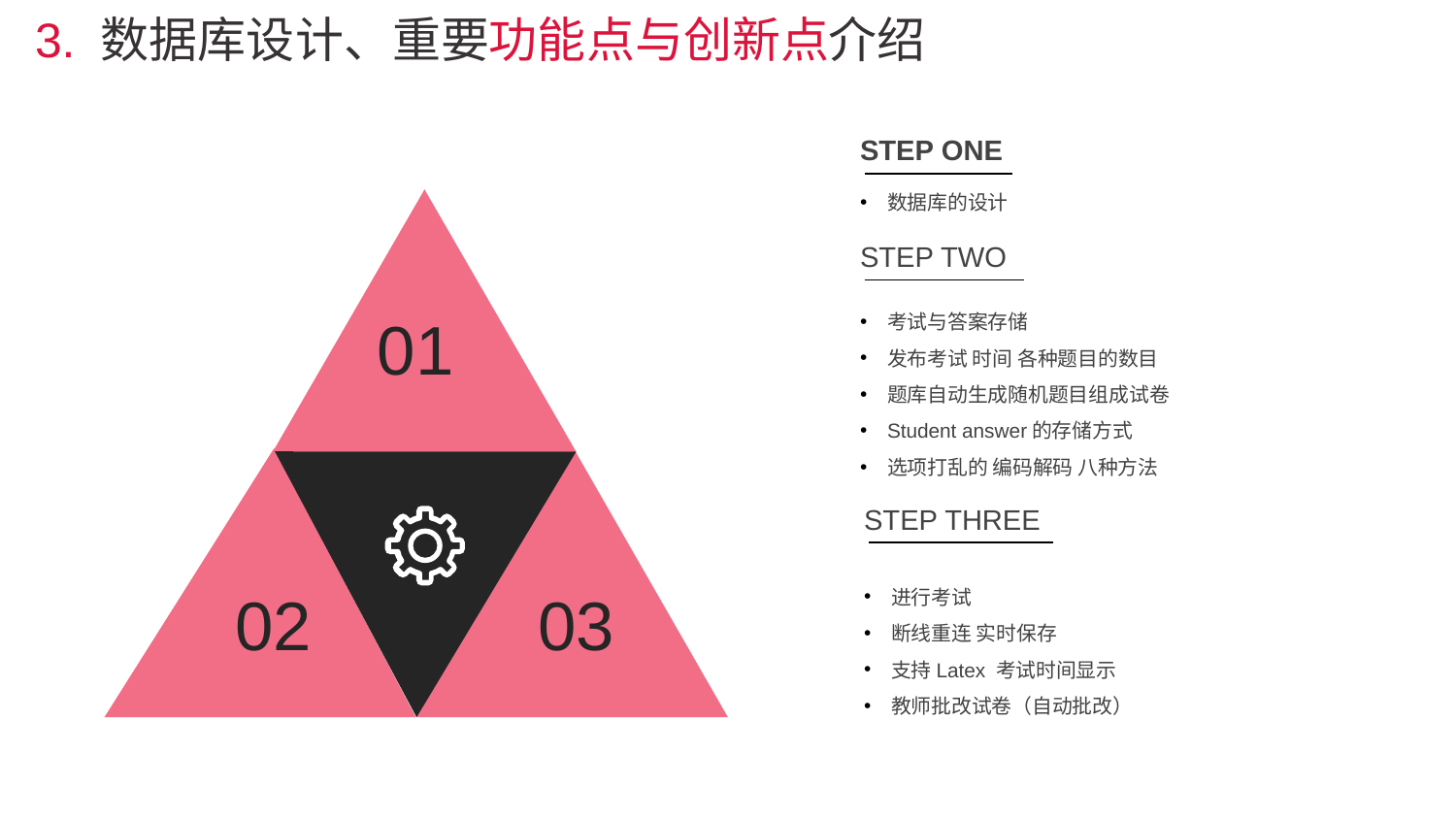

3. 数据库设计、重要功能点与创新点介绍
STEP ONE

数据库的设计

STEP TWO

考试与答案存储
发布考试 时间 各种题目的数目
题库自动生成随机题目组成试卷
Student answer的存储方式
选项打乱的 编码解码 八种方法

01

STEP THREE

进行考试
断线重连 实时保存
支持Latex 考试时间显示
教师批改试卷（自动批改）

# 02
03